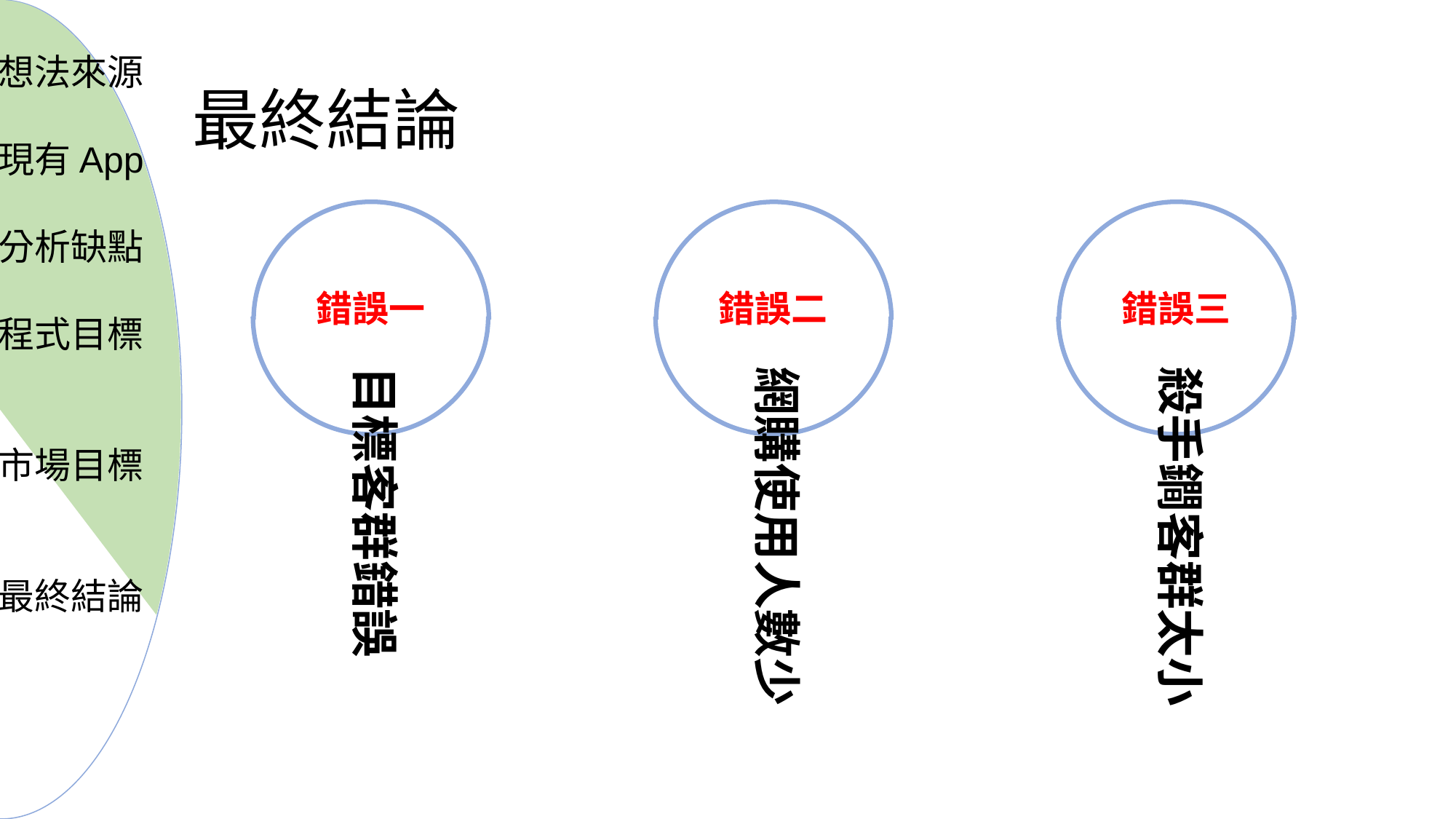

想法來源

現有App

分析缺點

程式目標

市場目標

最終結論
# 最終結論

錯誤一
錯誤三
錯誤二

目標客群錯誤
殺手鐧客群太小
網購使用人數少